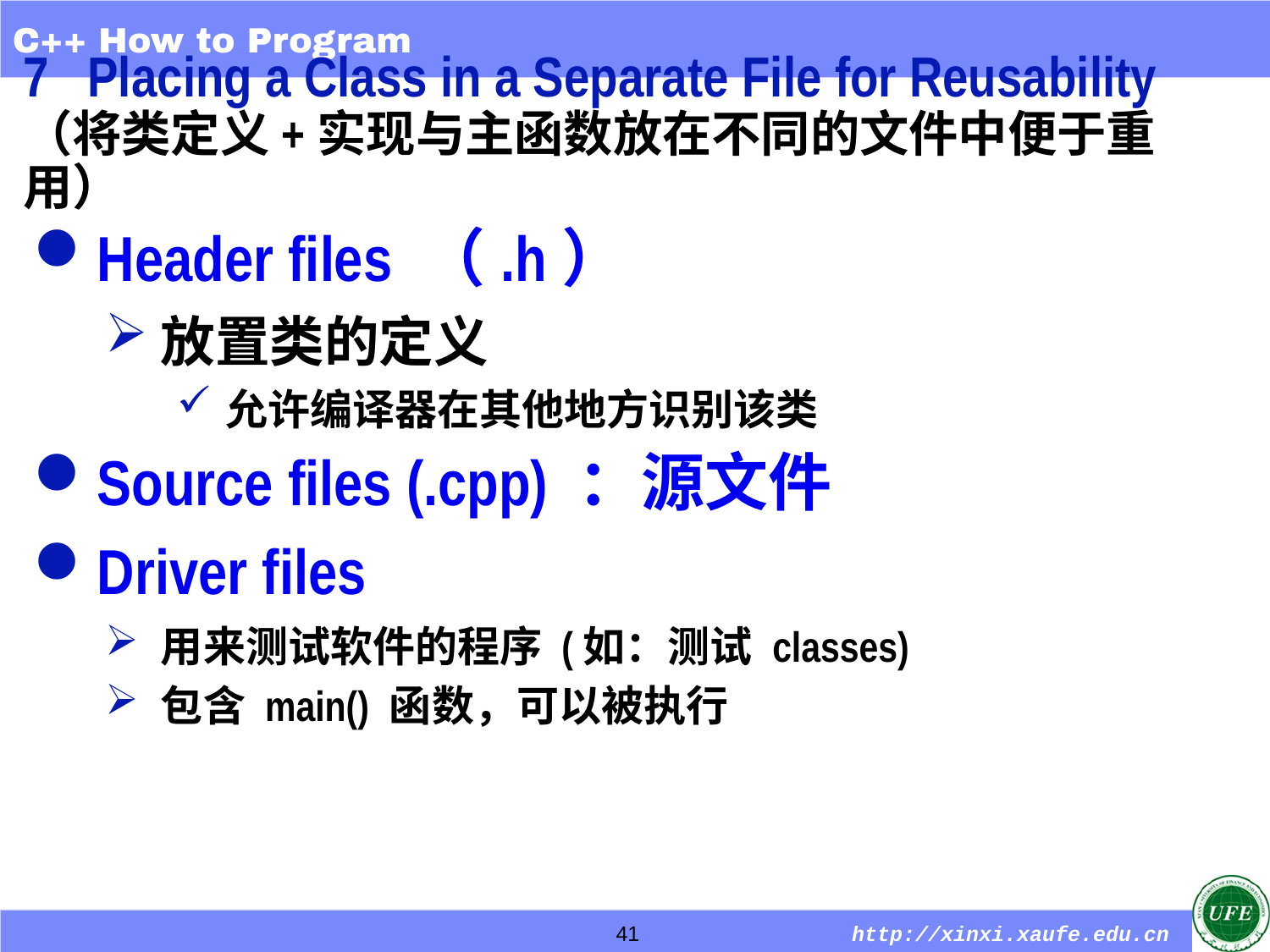

7   Placing a Class in a Separate File for Reusability
（将类定义+实现与主函数放在不同的文件中便于重用）
Header files （.h）
放置类的定义
允许编译器在其他地方识别该类
Source files (.cpp) ：源文件
Driver files
用来测试软件的程序 (如：测试 classes)
包含 main() 函数，可以被执行
41